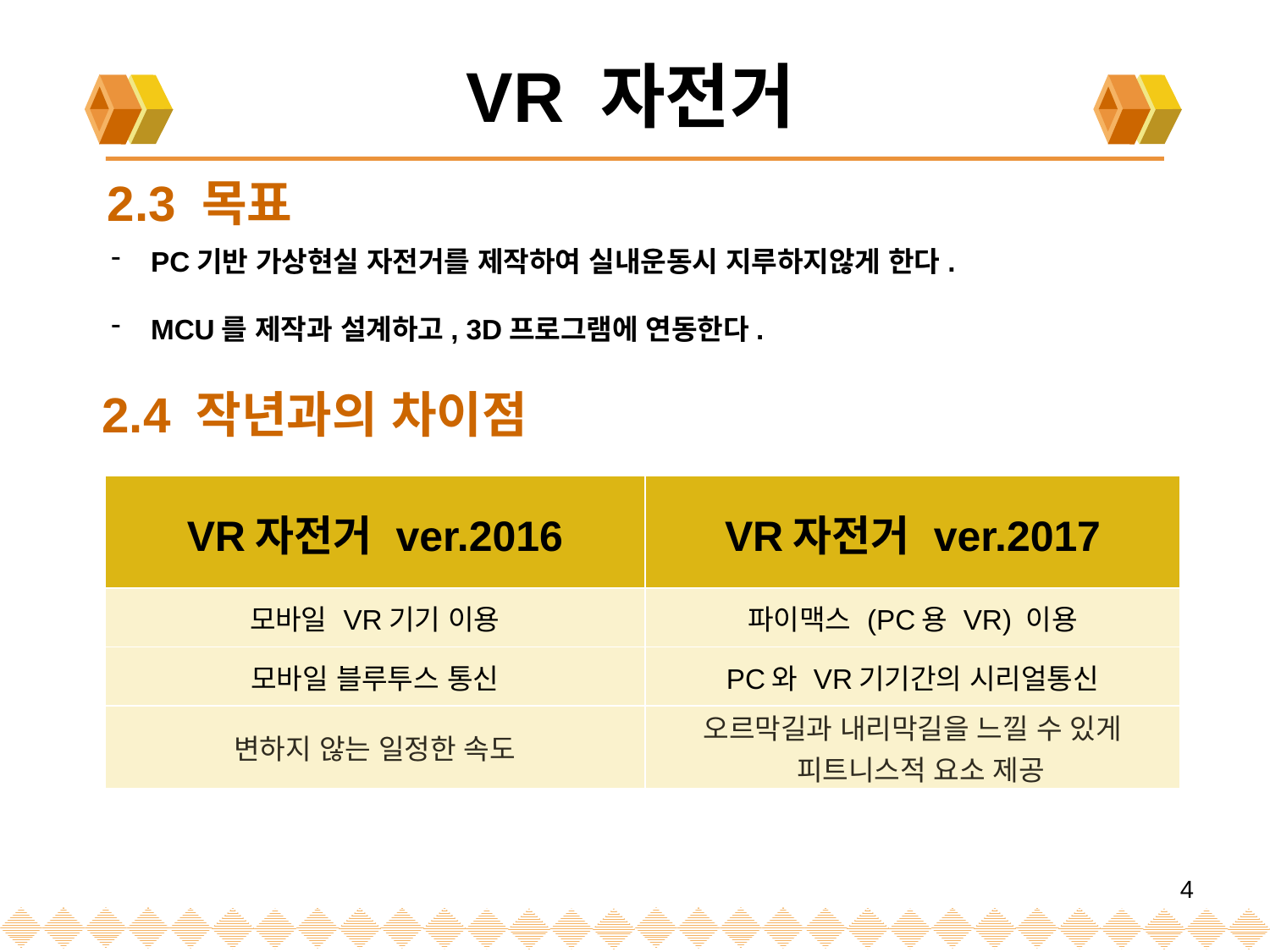

VR 자전거
2.3 목표
PC기반 가상현실 자전거를 제작하여 실내운동시 지루하지않게 한다.

MCU를 제작과 설계하고, 3D프로그램에 연동한다.

2.4 작년과의 차이점
| VR자전거 ver.2016 | VR자전거 ver.2017 |
| --- | --- |
| 모바일 VR기기 이용 | 파이맥스 (PC용 VR) 이용 |
| 모바일 블루투스 통신 | PC와 VR기기간의 시리얼통신 |
| 변하지 않는 일정한 속도 | 오르막길과 내리막길을 느낄 수 있게 피트니스적 요소 제공 |
4